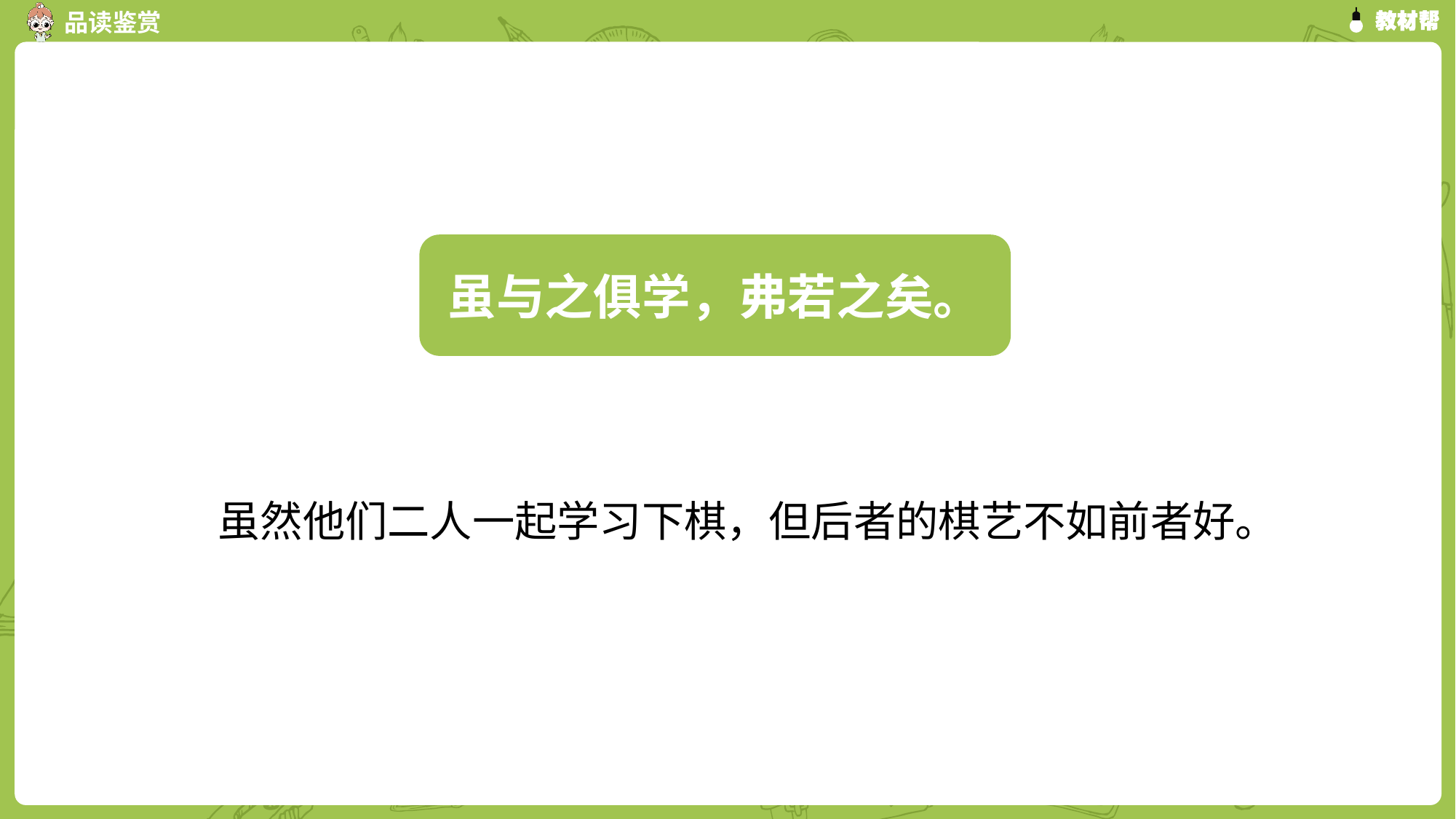

虽与之俱学，弗若之矣。
虽然他们二人一起学习下棋，但后者的棋艺不如前者好。